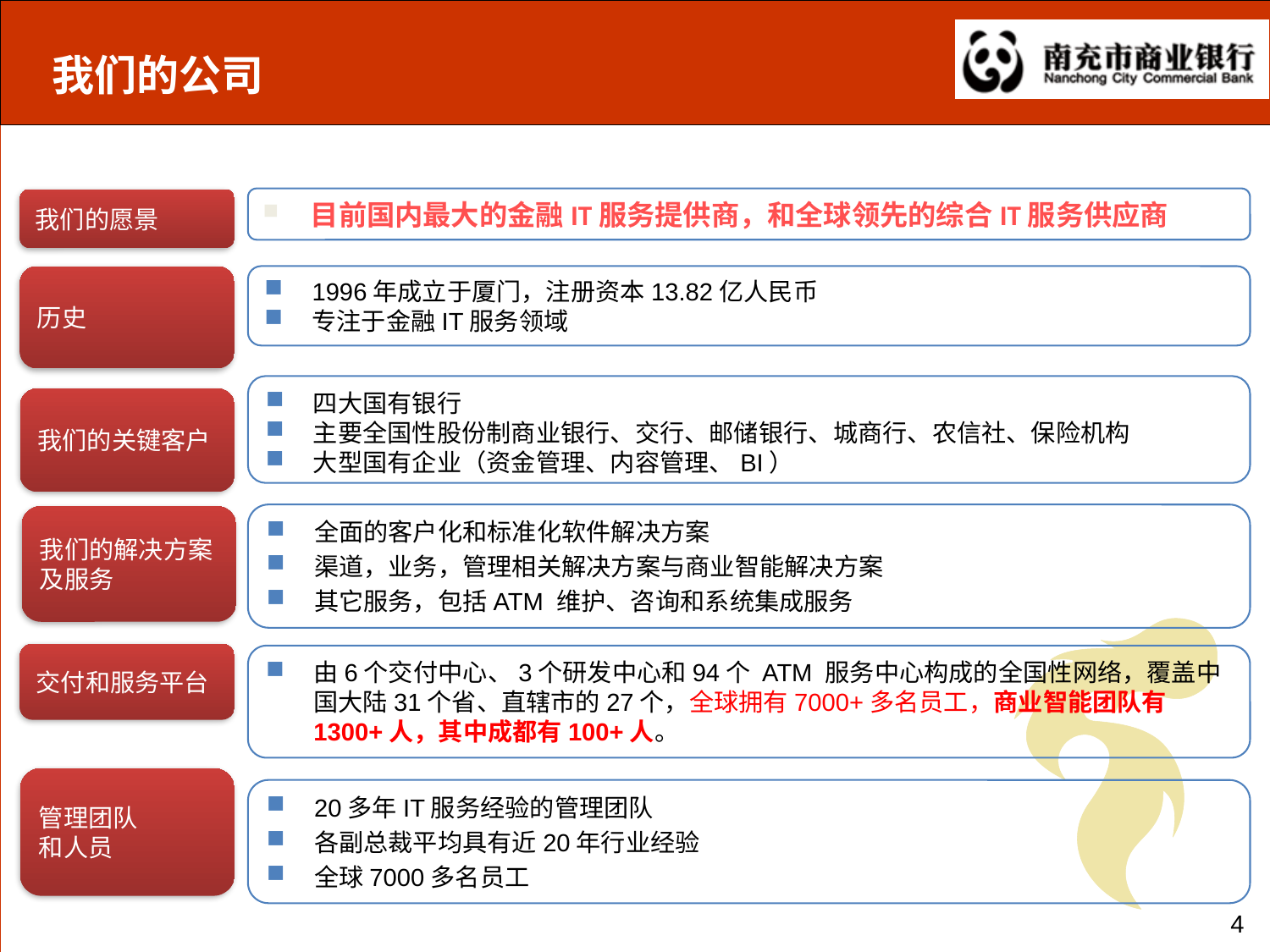

# 我们的公司
目前国内最大的金融IT服务提供商，和全球领先的综合IT服务供应商
我们的愿景
1996年成立于厦门，注册资本13.82亿人民币
专注于金融IT服务领域
历史
四大国有银行
主要全国性股份制商业银行、交行、邮储银行、城商行、农信社、保险机构
大型国有企业（资金管理、内容管理、BI）
我们的关键客户
全面的客户化和标准化软件解决方案
渠道，业务，管理相关解决方案与商业智能解决方案
其它服务，包括ATM 维护、咨询和系统集成服务
我们的解决方案及服务
交付和服务平台
由6个交付中心、3个研发中心和94个 ATM 服务中心构成的全国性网络，覆盖中国大陆31个省、直辖市的27个，全球拥有7000+多名员工，商业智能团队有1300+人，其中成都有100+人。
管理团队
和人员
20多年IT服务经验的管理团队
各副总裁平均具有近20年行业经验
全球7000多名员工
4